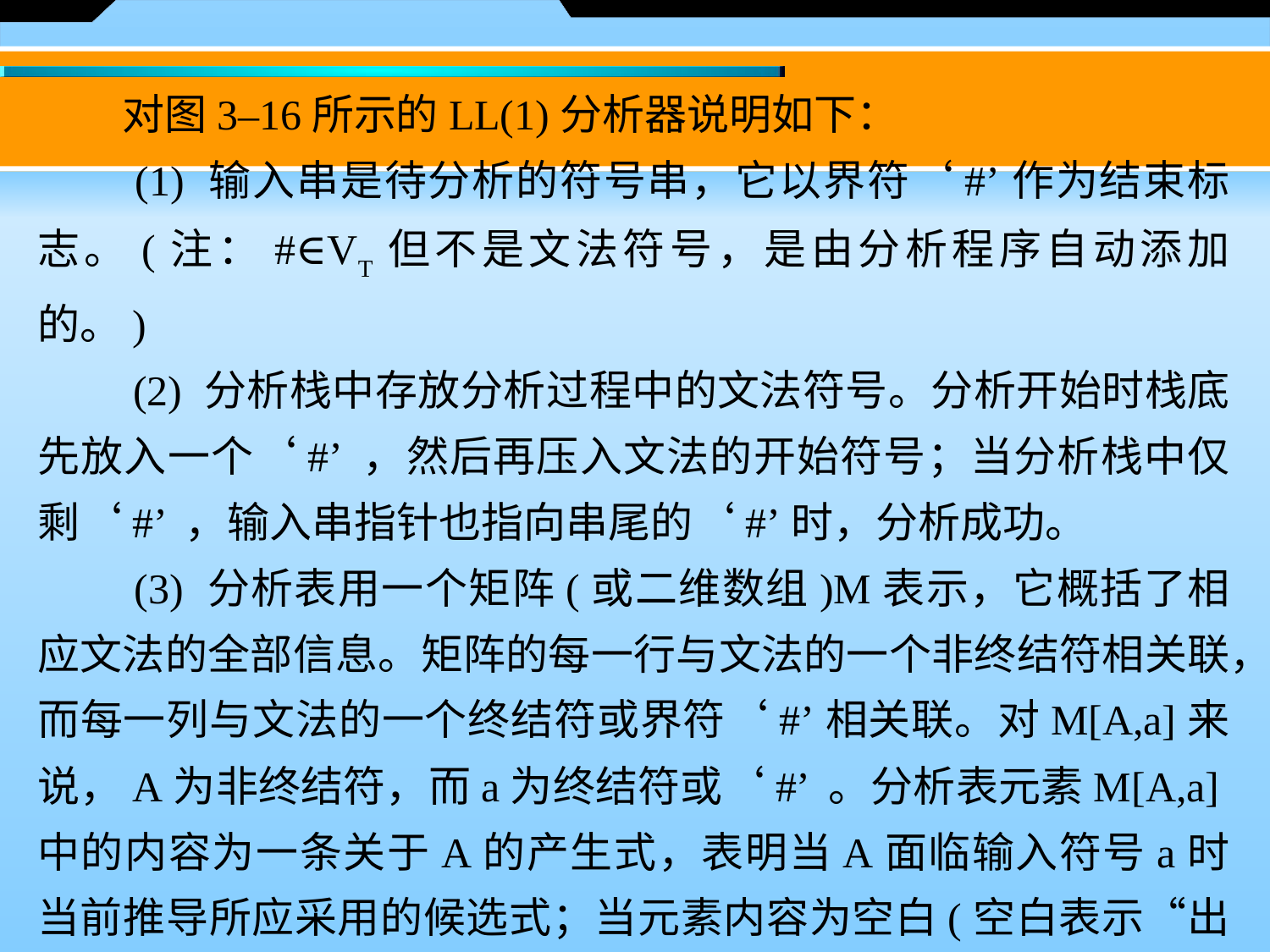

对图3–16所示的LL(1)分析器说明如下：
　　(1) 输入串是待分析的符号串，它以界符‘#’作为结束标志。(注：#∈VT但不是文法符号，是由分析程序自动添加的。)
　　(2) 分析栈中存放分析过程中的文法符号。分析开始时栈底先放入一个‘#’ ，然后再压入文法的开始符号；当分析栈中仅剩‘#’ ，输入串指针也指向串尾的‘#’时，分析成功。
　　(3) 分析表用一个矩阵(或二维数组)M表示，它概括了相应文法的全部信息。矩阵的每一行与文法的一个非终结符相关联，而每一列与文法的一个终结符或界符‘#’相关联。对M[A,a]来说，A为非终结符，而a为终结符或‘#’ 。分析表元素M[A,a]中的内容为一条关于A的产生式，表明当A面临输入符号a时当前推导所应采用的候选式；当元素内容为空白(空白表示“出错标志”)时，则表明A不应该面临这个输入符号a，即输入串含有语法错误。